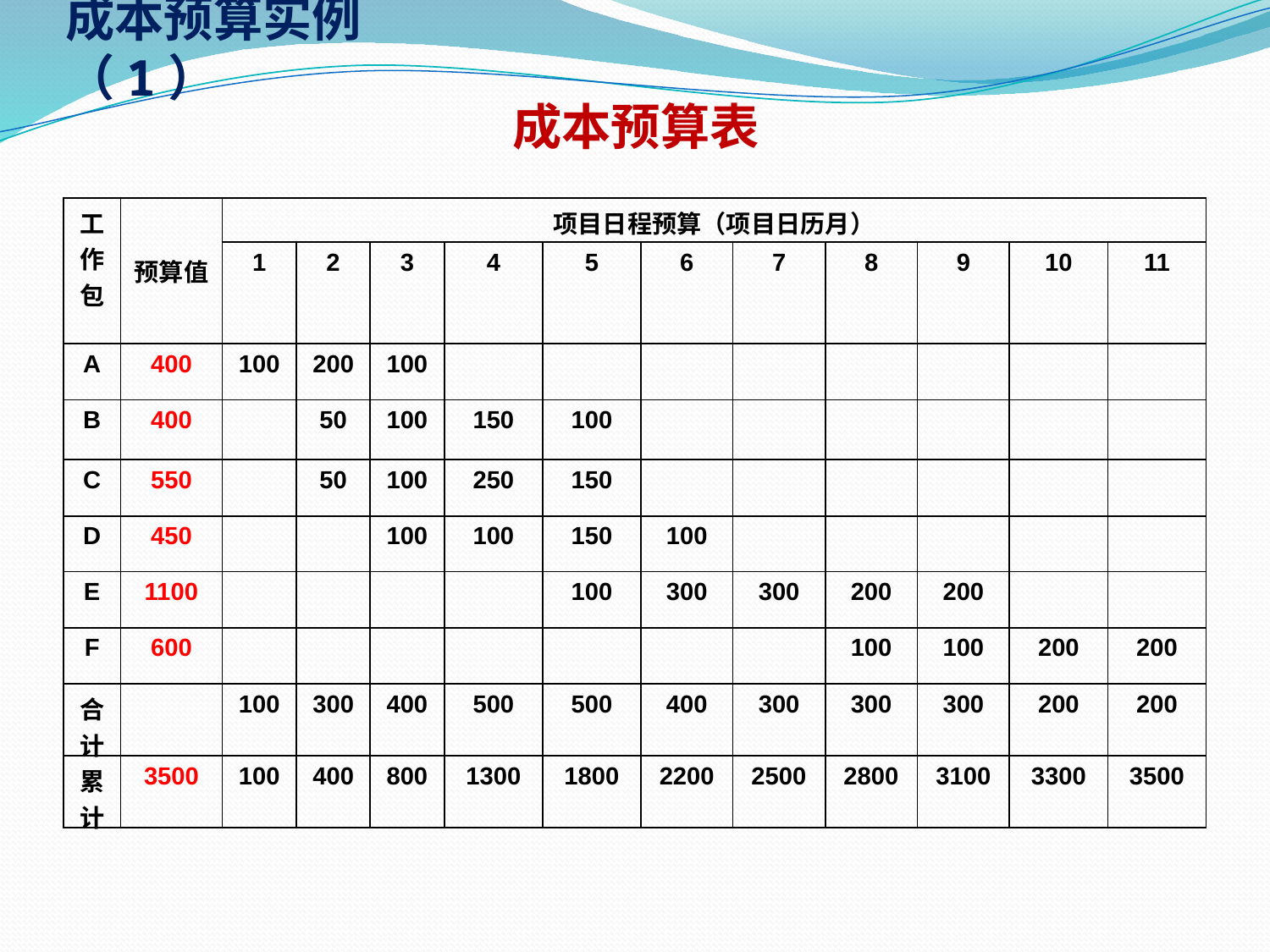

# 成本预算实例（1）
成本预算表
| 工作包 | 预算值 | 项目日程预算（项目日历月） |  |  |  |  |  |  |  |  |  |  |
| --- | --- | --- | --- | --- | --- | --- | --- | --- | --- | --- | --- | --- |
|  |  | 1 | 2 | 3 | 4 | 5 | 6 | 7 | 8 | 9 | 10 | 11 |
| A | 400 | 100 | 200 | 100 |  |  |  |  |  |  |  |  |
| B | 400 |  | 50 | 100 | 150 | 100 |  |  |  |  |  |  |
| C | 550 |  | 50 | 100 | 250 | 150 |  |  |  |  |  |  |
| D | 450 |  |  | 100 | 100 | 150 | 100 |  |  |  |  |  |
| E | 1100 |  |  |  |  | 100 | 300 | 300 | 200 | 200 |  |  |
| F | 600 |  |  |  |  |  |  |  | 100 | 100 | 200 | 200 |
| 合计 |  | 100 | 300 | 400 | 500 | 500 | 400 | 300 | 300 | 300 | 200 | 200 |
| 累计 | 3500 | 100 | 400 | 800 | 1300 | 1800 | 2200 | 2500 | 2800 | 3100 | 3300 | 3500 |